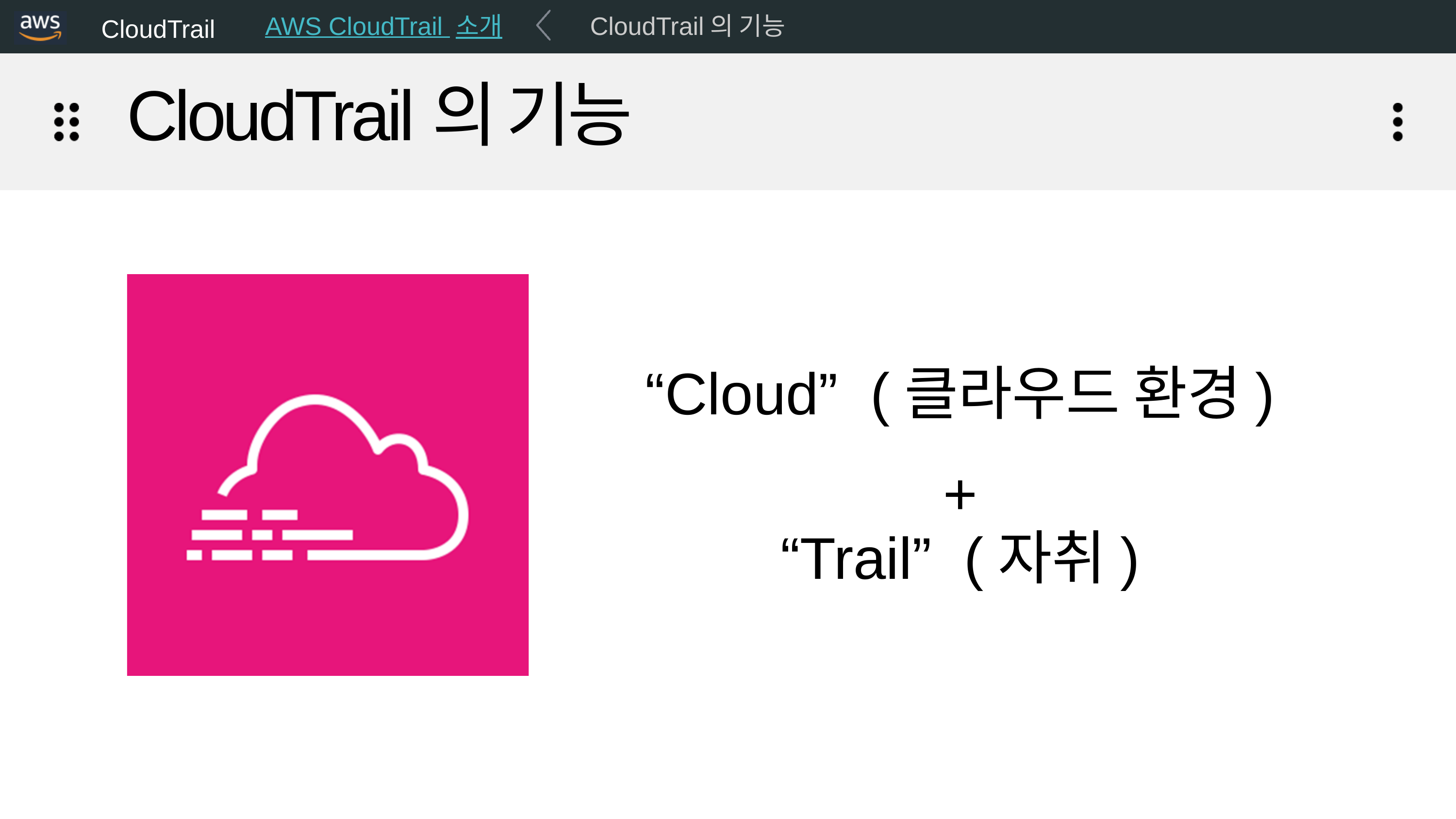

CloudTrail

AWS CloudTrail 소개
CloudTrail의 기능

CloudTrail의 기능

“Cloud”  (클라우드 환경)
+
“Trail”  (자취)